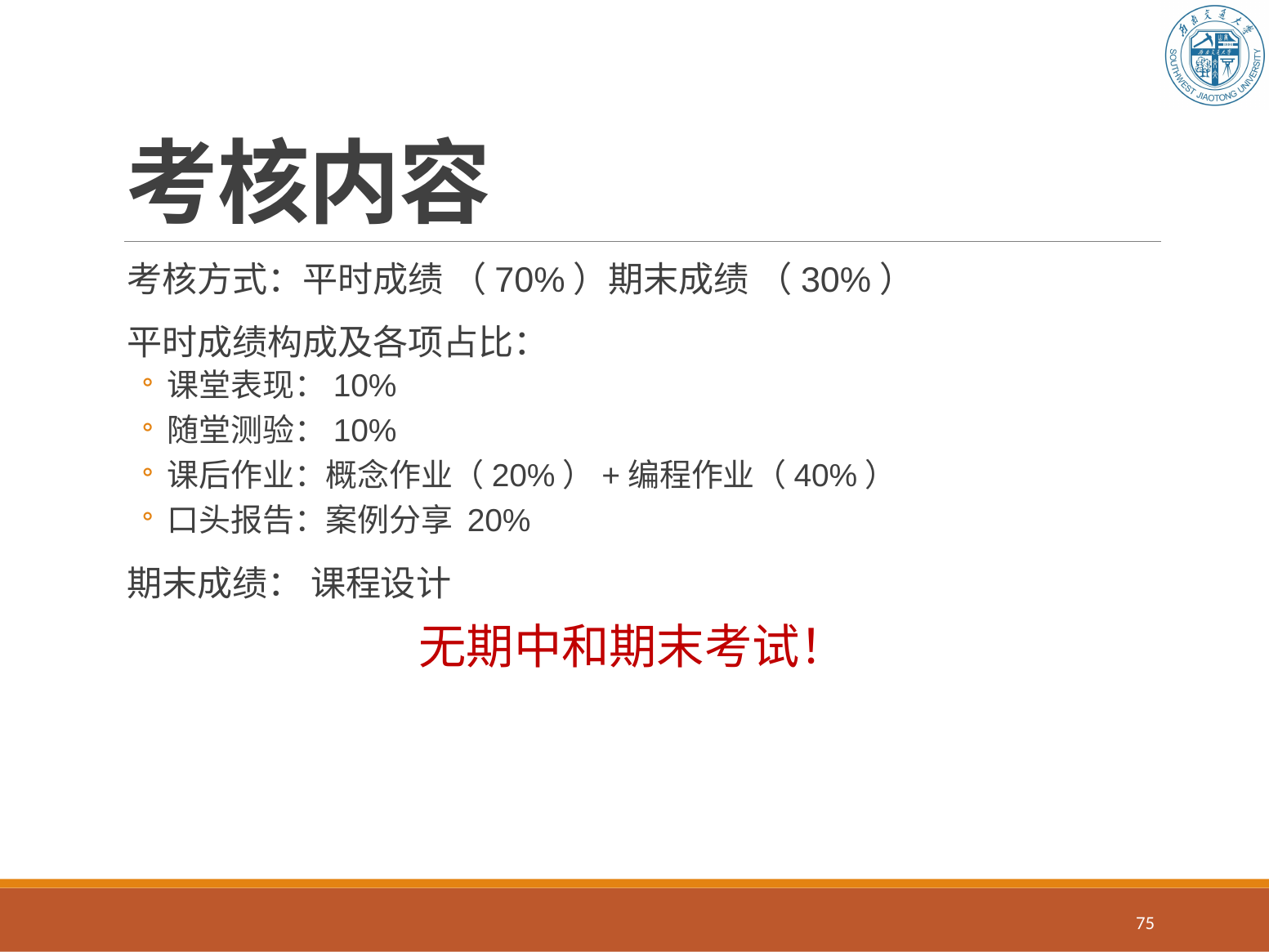

# 考核内容
考核方式：平时成绩 （70%）期末成绩 （30%）
平时成绩构成及各项占比：
课堂表现：10%
随堂测验：10%
课后作业：概念作业（20%）+编程作业（40%）
口头报告：案例分享 20%
期末成绩： 课程设计
无期中和期末考试！
75